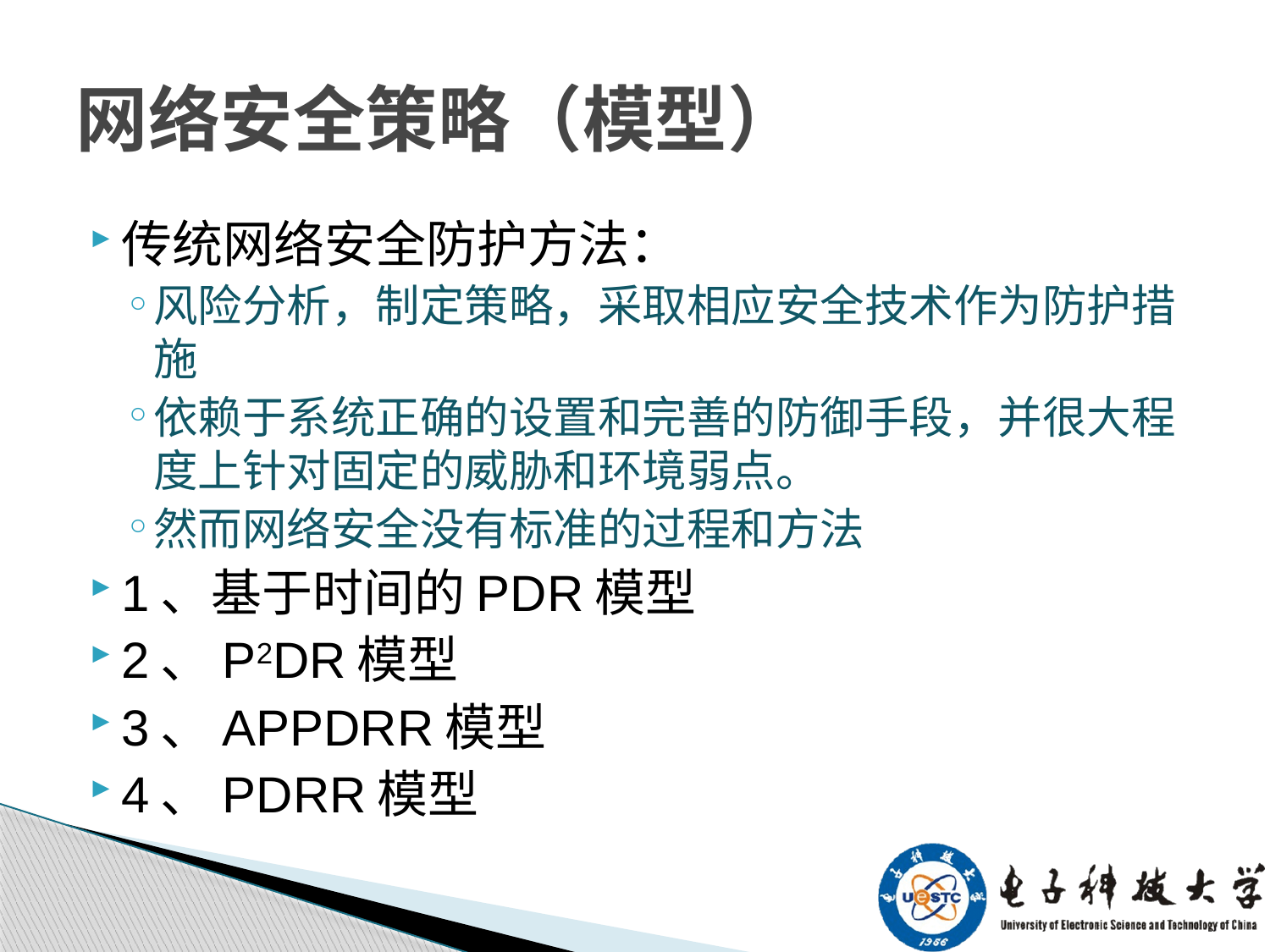

# 网络安全策略（模型）
传统网络安全防护方法：
风险分析，制定策略，采取相应安全技术作为防护措施
依赖于系统正确的设置和完善的防御手段，并很大程度上针对固定的威胁和环境弱点。
然而网络安全没有标准的过程和方法
1、基于时间的PDR模型
2、P2DR模型
3、APPDRR模型
4、PDRR模型